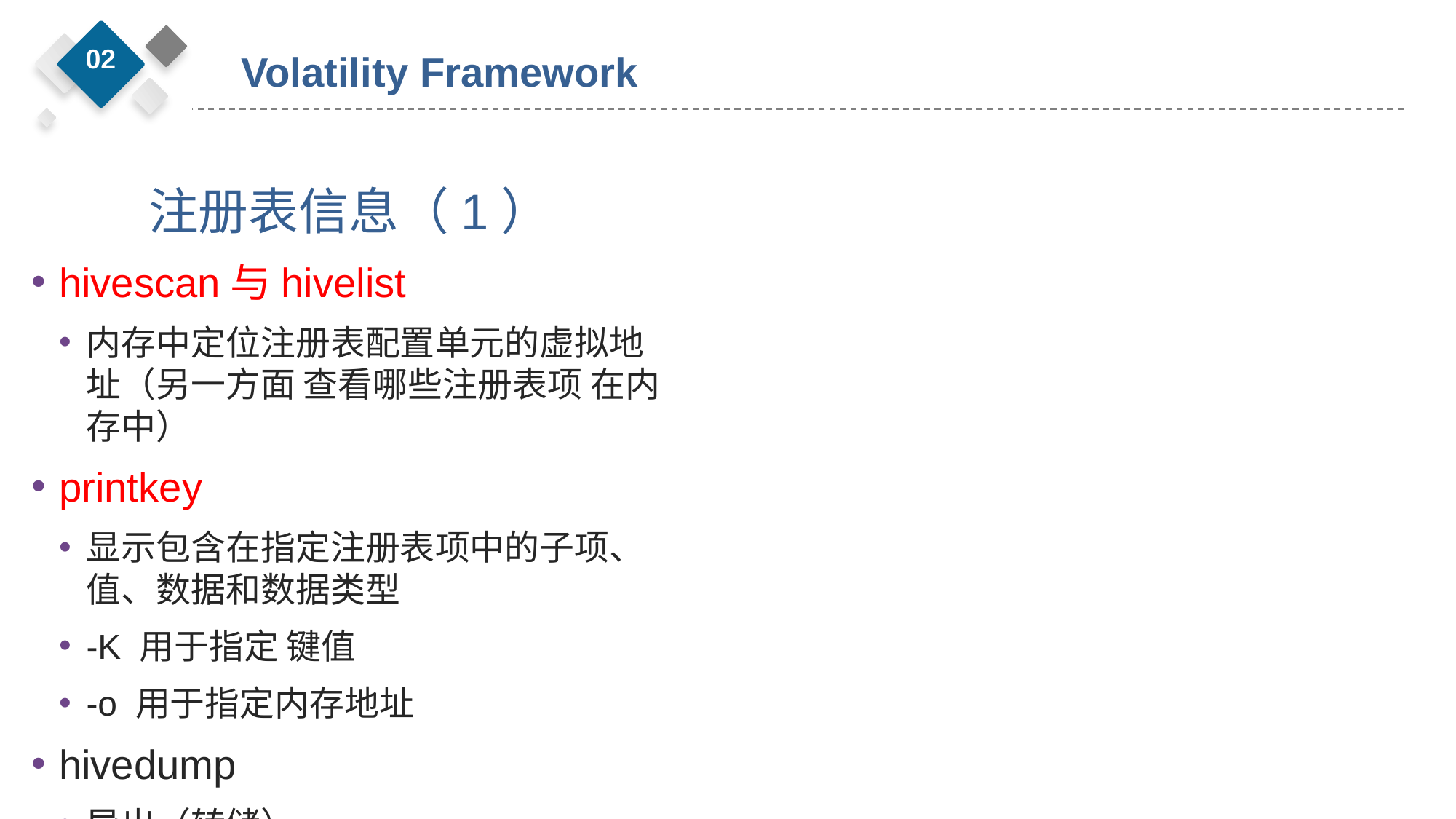

02

Volatility Framework
注册表信息（1）
hivescan与hivelist
内存中定位注册表配置单元的虚拟地址（另一方面 查看哪些注册表项 在内存中）
printkey
显示包含在指定注册表项中的子项、值、数据和数据类型
-K 用于指定 键值
-o 用于指定内存地址
hivedump
导出（转储）